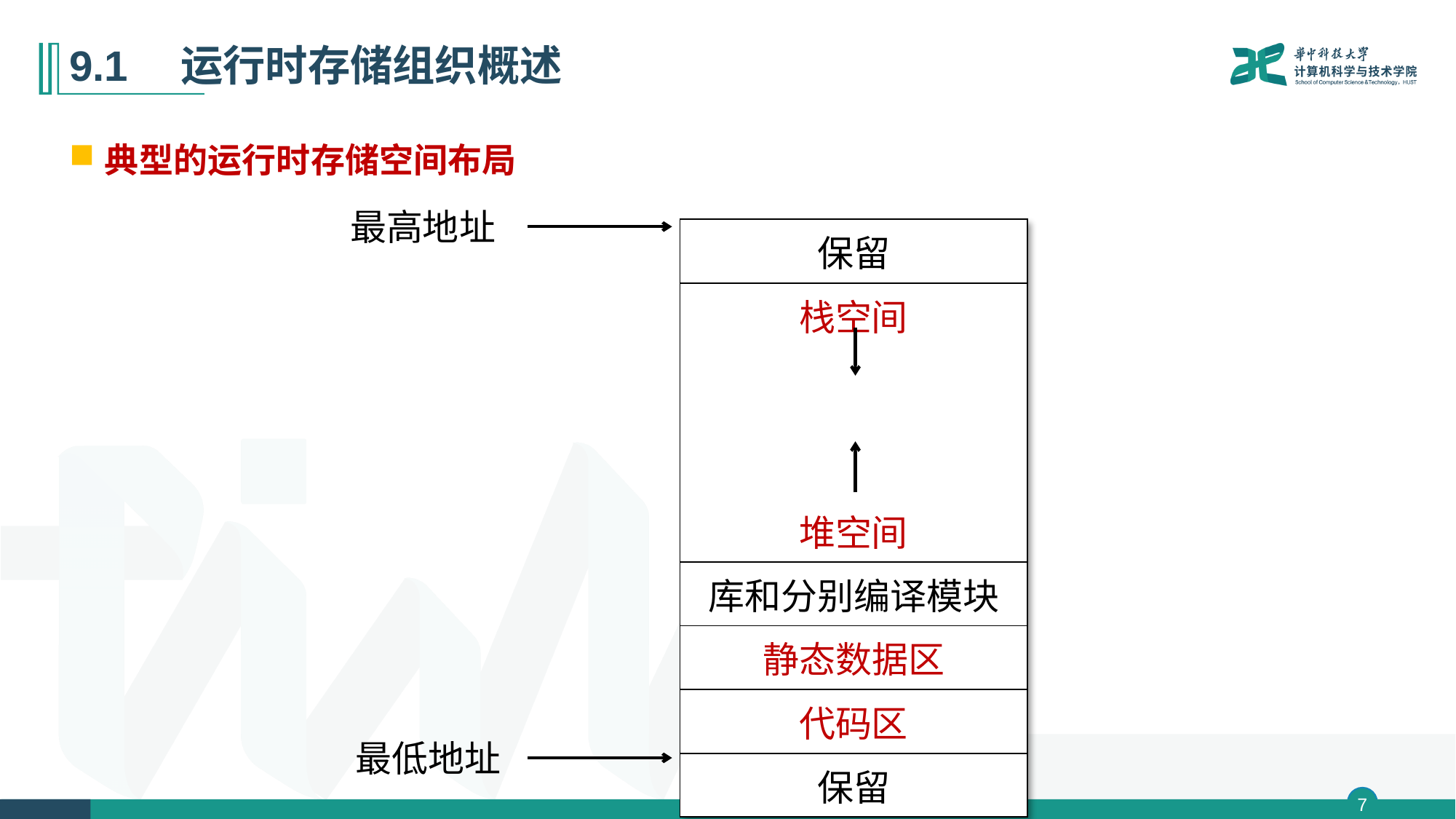

# 9.1　运行时存储组织概述
典型的运行时存储空间布局
最高地址
| 保留 |
| --- |
| 栈空间 堆空间 |
| 库和分别编译模块 |
| 静态数据区 |
| 代码区 |
| 保留 |
最低地址